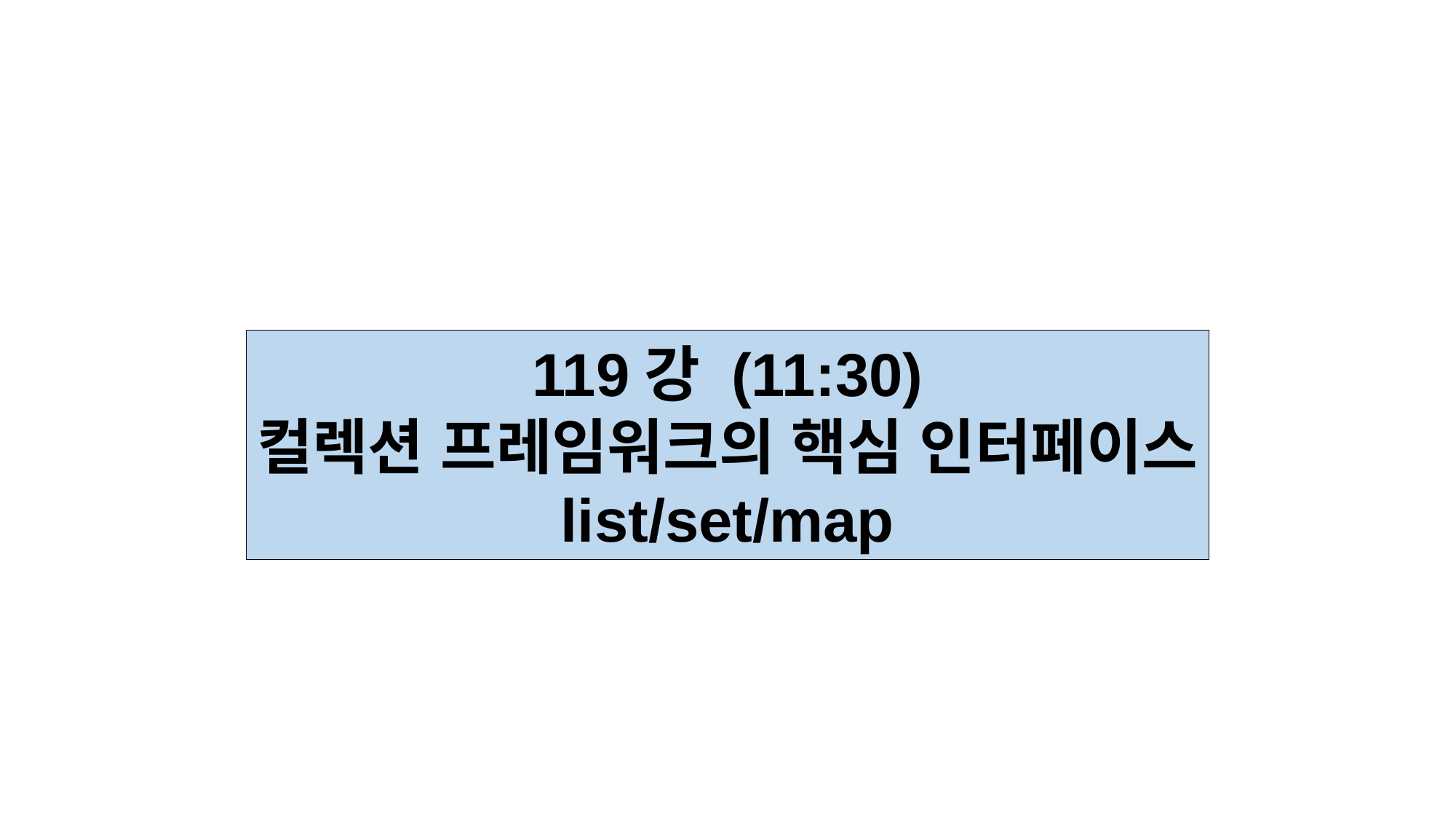

119강 (11:30)
컬렉션 프레임워크의 핵심 인터페이스
list/set/map